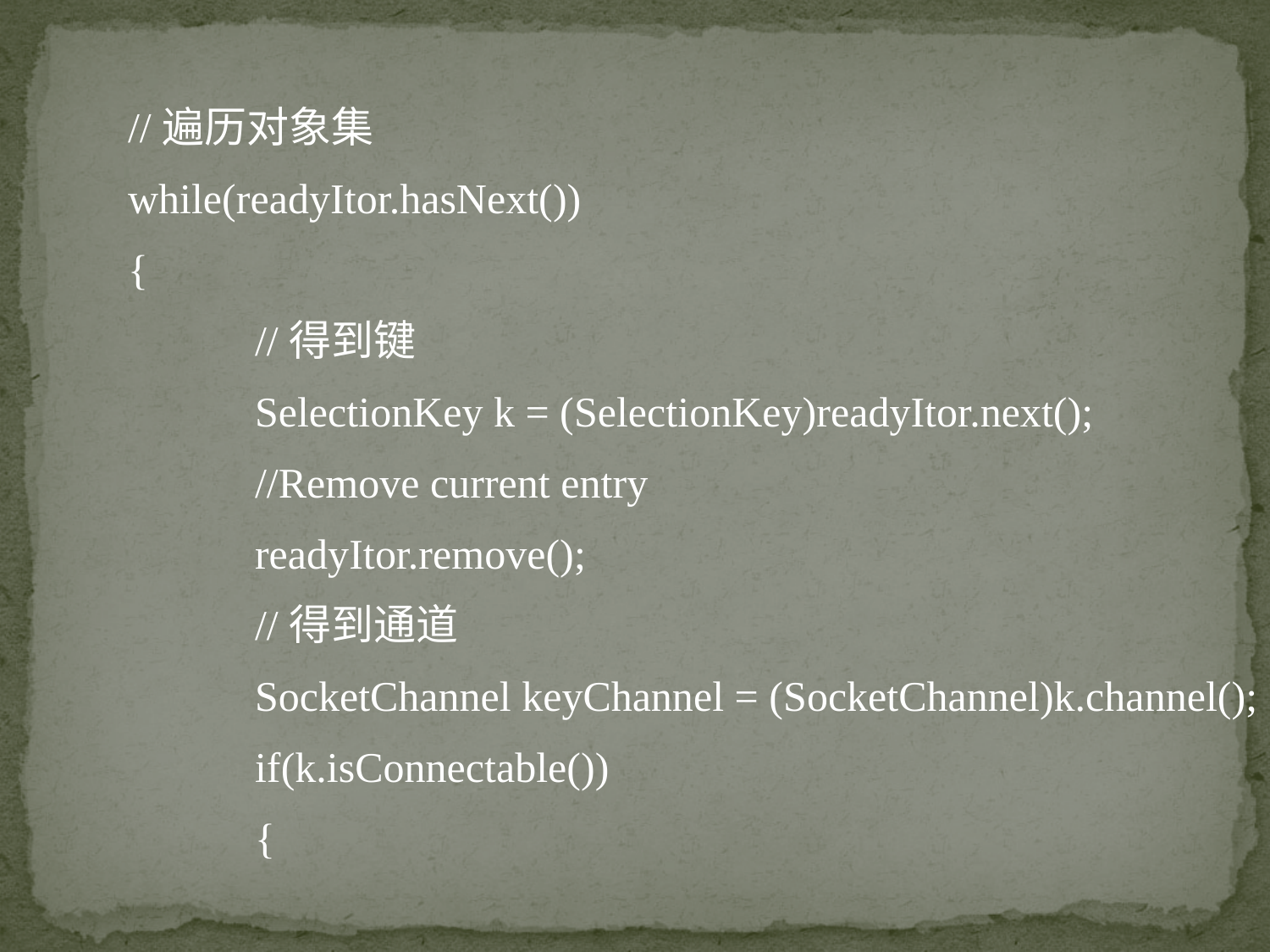

//遍历对象集
	while(readyItor.hasNext())
	{
		//得到键
		SelectionKey k = (SelectionKey)readyItor.next();
		//Remove current entry
		readyItor.remove();
		//得到通道
		SocketChannel keyChannel = (SocketChannel)k.channel();
		if(k.isConnectable())
		{